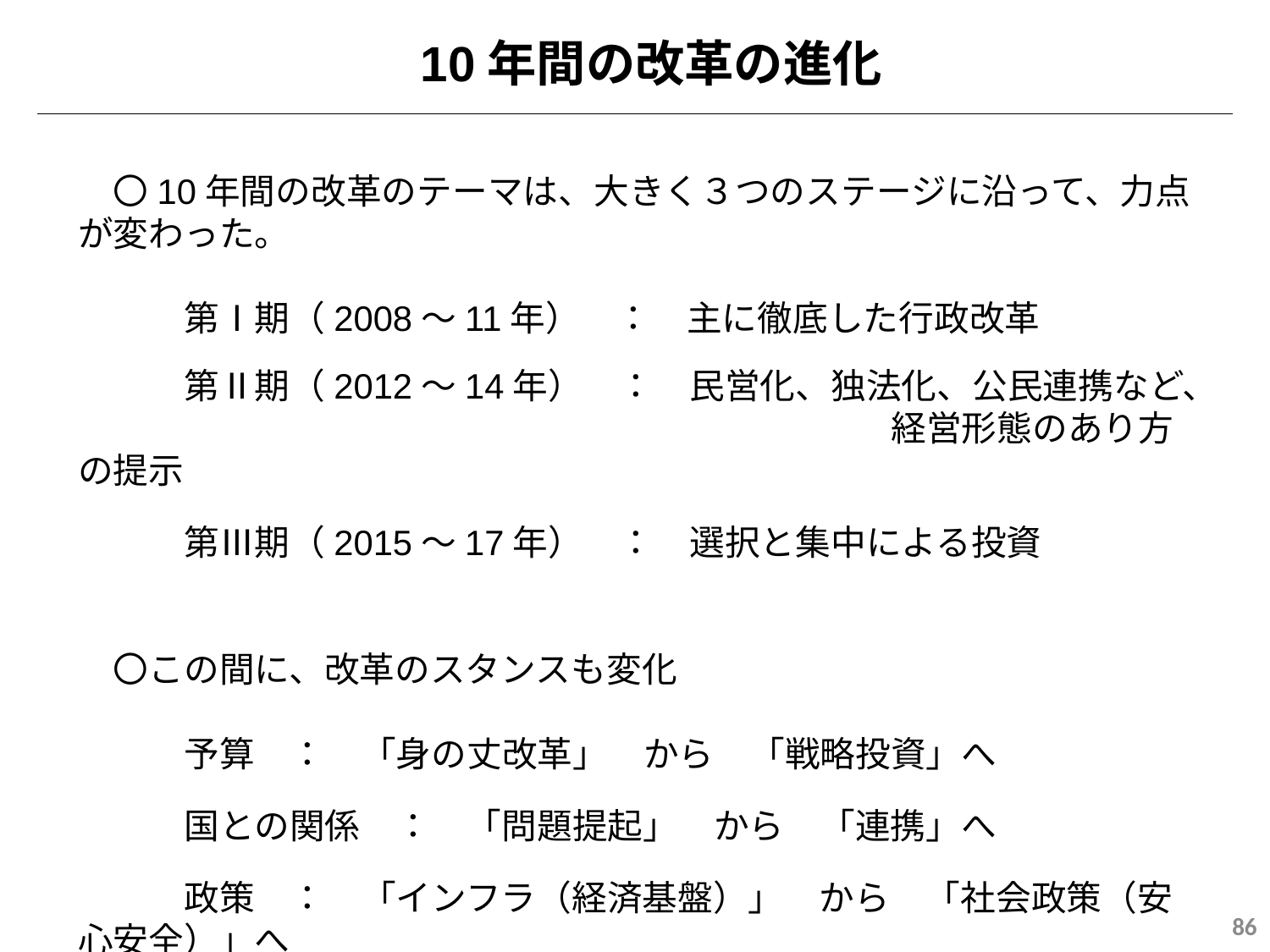

10年間の改革の進化
　〇10年間の改革のテーマは、大きく３つのステージに沿って、力点が変わった。

　　　第Ⅰ期（2008～11年）　：　主に徹底した行政改革

　　　第Ⅱ期（2012～14年）　：　民営化、独法化、公民連携など、
　　　　　　　　　　　　　　　　　　　　　　　経営形態のあり方の提示

　　　第Ⅲ期（2015～17年）　：　選択と集中による投資

　〇この間に、改革のスタンスも変化

　　　予算　：　「身の丈改革」　から　「戦略投資」へ

　　　国との関係　：　「問題提起」　から　「連携」へ

　　　政策　：　「インフラ（経済基盤）」　から　「社会政策（安心安全）」へ

86